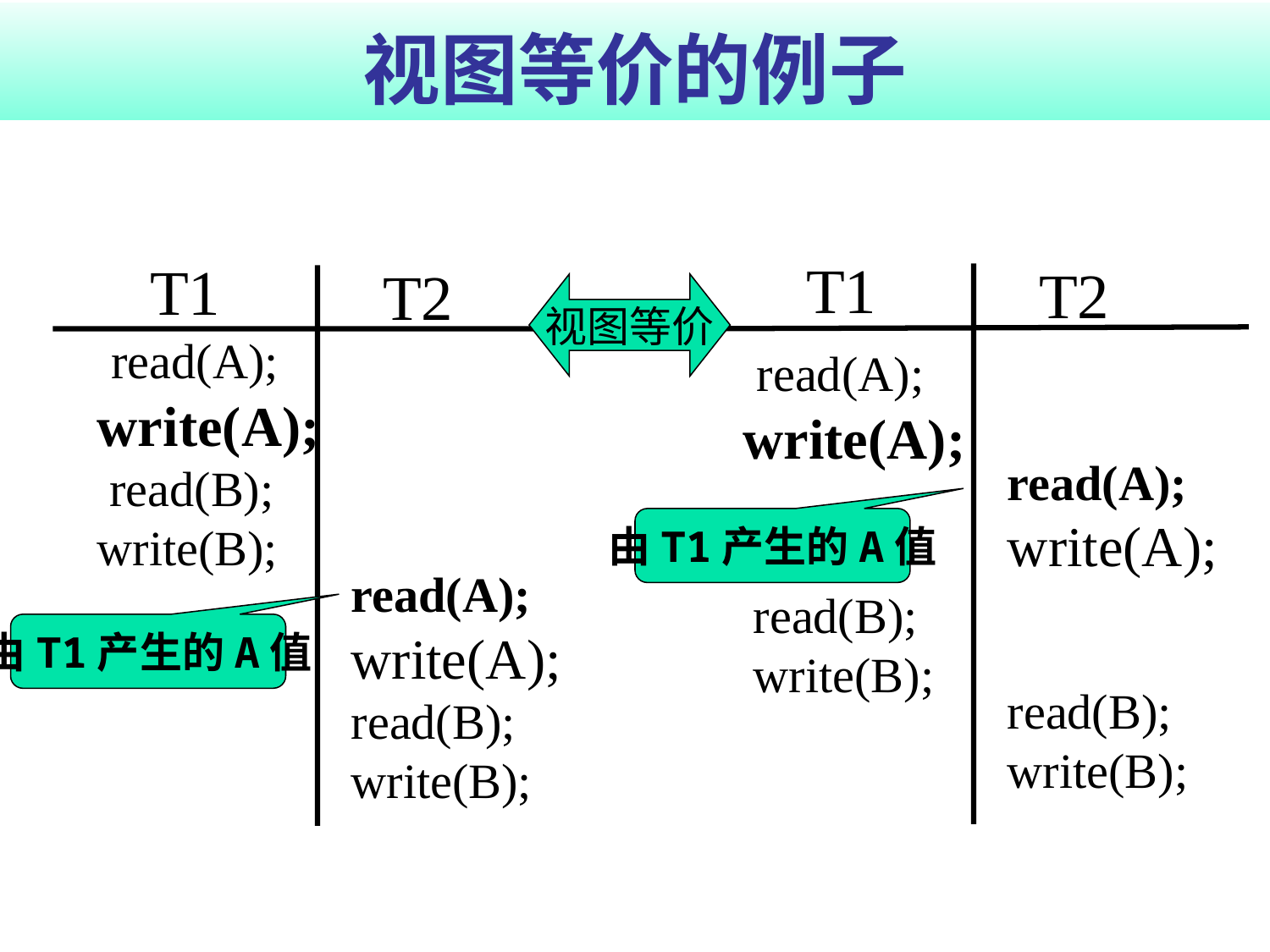

# 视图等价的例子
T1
T1
T2
T2

视图等价
 read(A);
write(A);
 read(B);
write(B);

 read(A);
write(A);
read(A);
write(A);
由T1产生的A值
read(A);
write(A);
read(B);
write(B);
read(B);
write(B);
由T1产生的A值
read(B);
write(B);